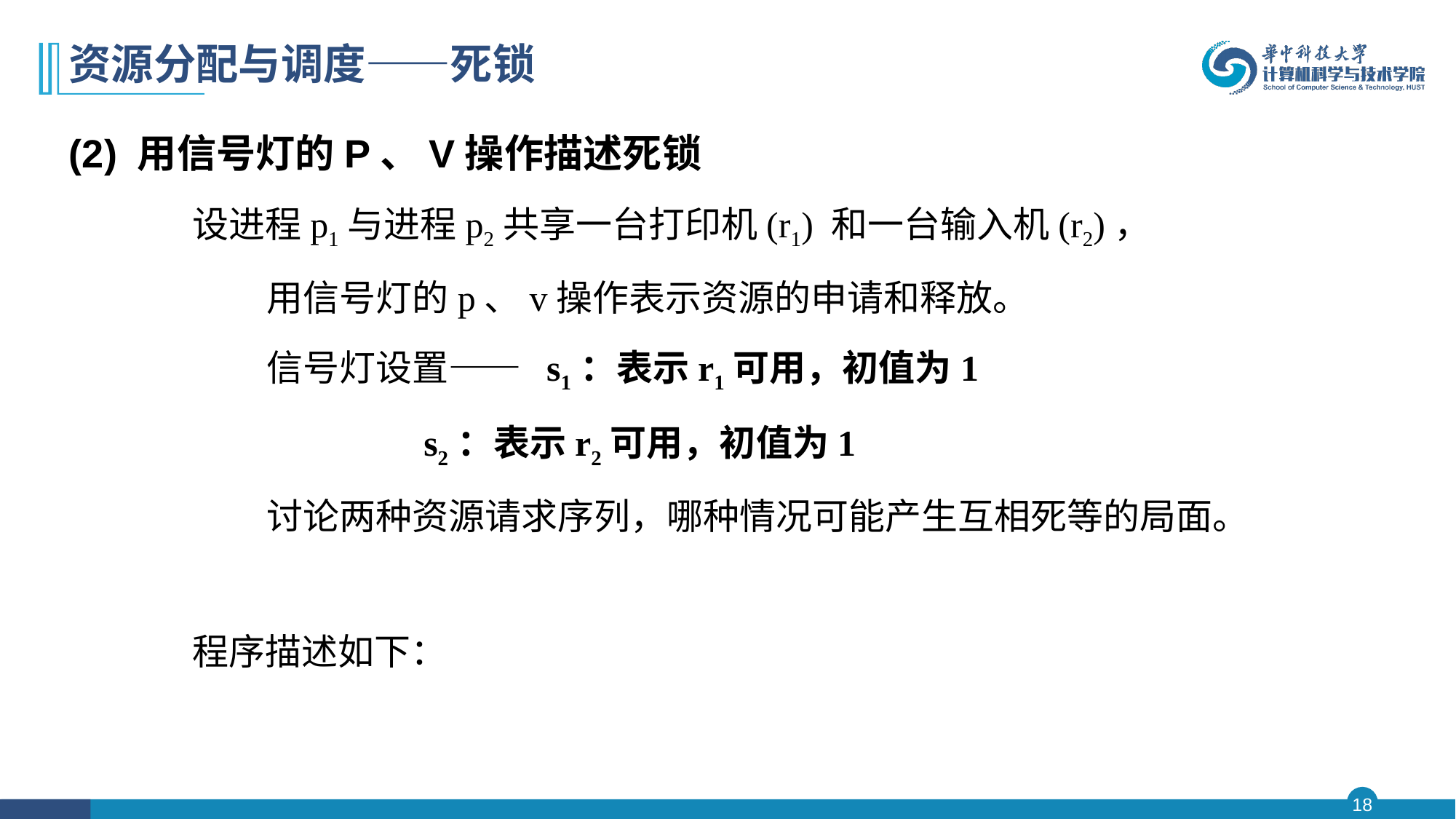

# 资源分配与调度——死锁
(2) 用信号灯的P、V操作描述死锁
              设进程p1与进程p2共享一台打印机(r1) 和一台输入机(r2)，
           	  用信号灯的p、v操作表示资源的申请和释放。
          	  信号灯设置——  s1：表示r1可用，初值为1
              		        s2：表示r2可用，初值为1
          	  讨论两种资源请求序列，哪种情况可能产生互相死等的局面。

              程序描述如下：